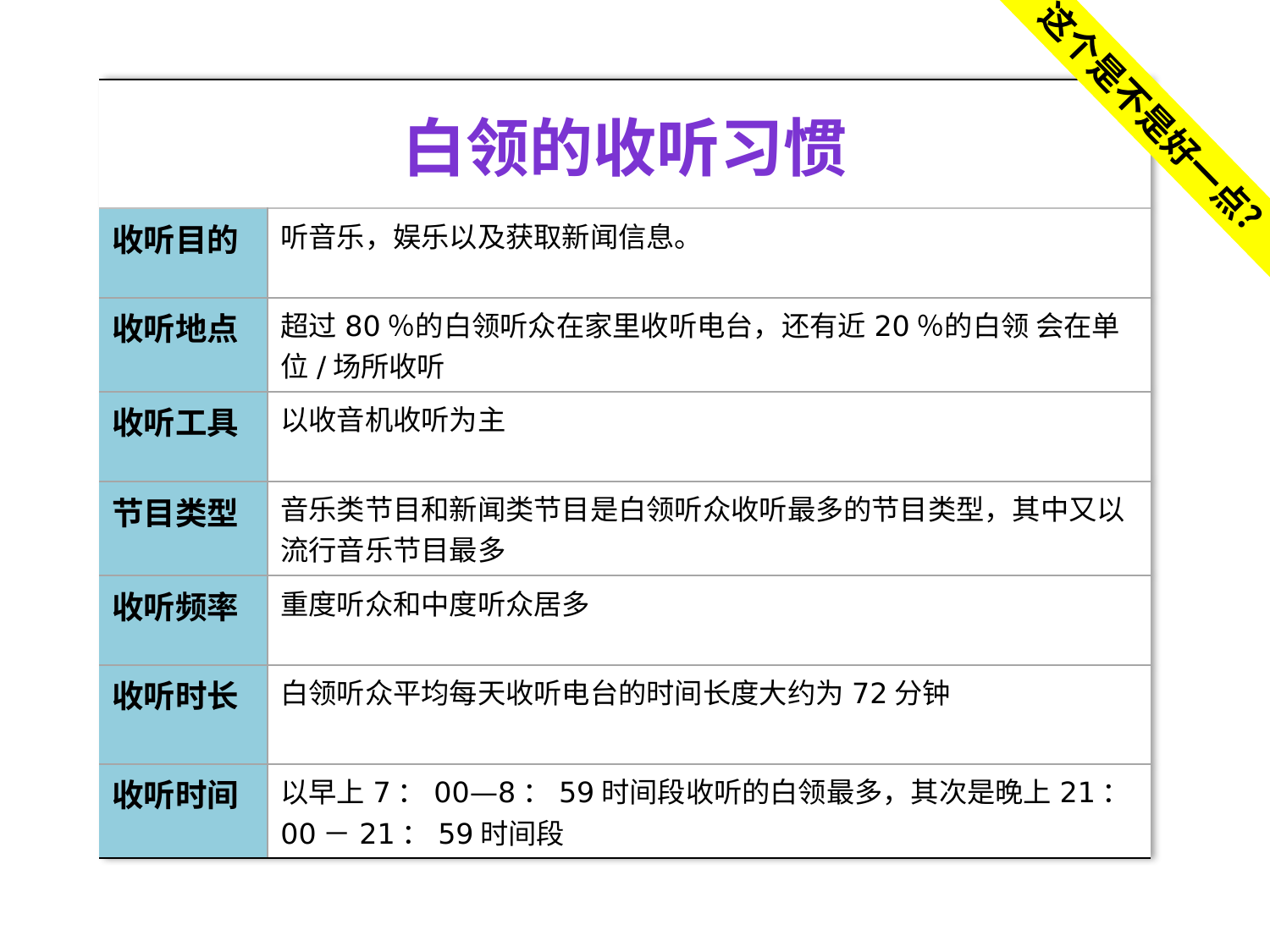

| 白领的收听习惯 |  |
| --- | --- |
| 收听目的 | 听音乐，娱乐以及获取新闻信息。 |
| 收听地点 | 超过80％的白领听众在家里收听电台，还有近20％的白领 会在单位/场所收听 |
| 收听工具 | 以收音机收听为主 |
| 节目类型 | 音乐类节目和新闻类节目是白领听众收听最多的节目类型，其中又以流行音乐节目最多 |
| 收听频率 | 重度听众和中度听众居多 |
| 收听时长 | 白领听众平均每天收听电台的时间长度大约为72分钟 |
| 收听时间 | 以早上7：00—8：59时间段收听的白领最多，其次是晚上21：00－21：59时间段 |
这个是不是好一点？